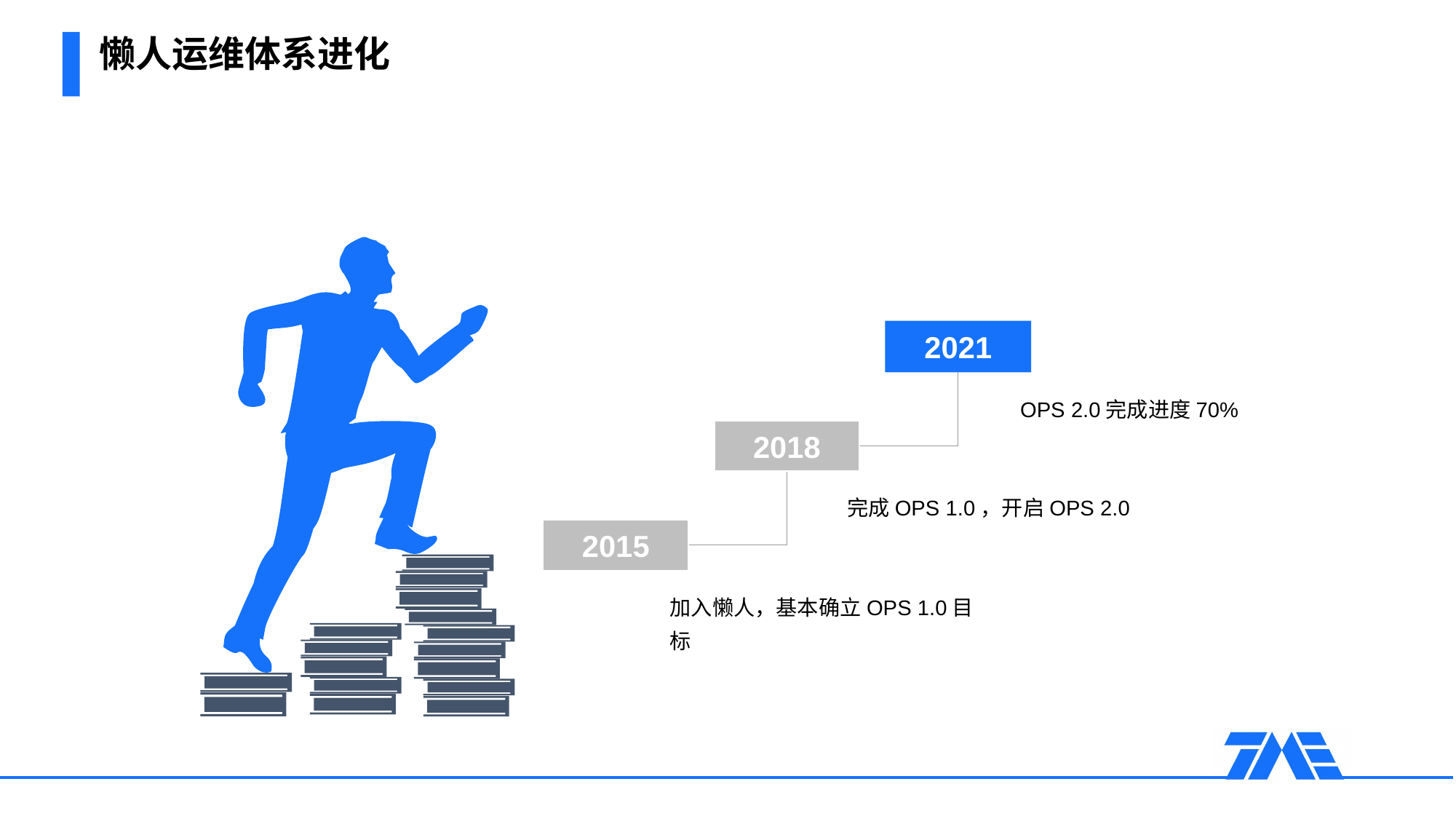

# 懒人运维体系进化

2021
OPS 2.0完成进度70%
2018
完成OPS 1.0，开启OPS 2.0
2015

加入懒人，基本确立OPS 1.0目标